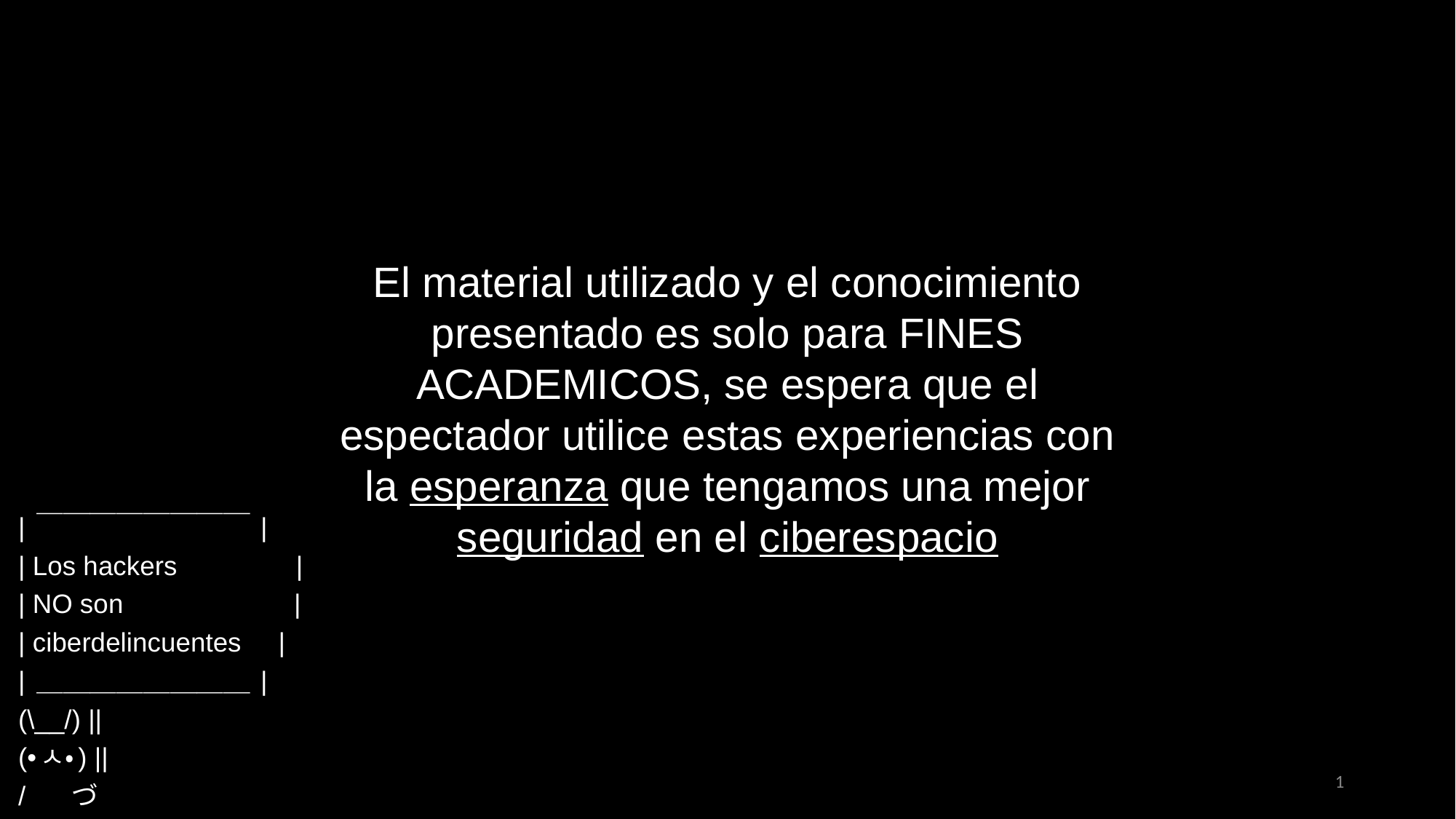

El material utilizado y el conocimiento presentado es solo para FINES ACADEMICOS, se espera que el espectador utilice estas experiencias con la esperanza que tengamos una mejor seguridad en el ciberespacio
 | ￣￣￣￣￣￣￣￣ |
 | Los hackers                |
 | NO son                       |
 | ciberdelincuentes     |
 | ＿＿＿＿＿＿＿＿ |
 (\__/) ||
 (•ㅅ•) ||
 / 　 づ
1